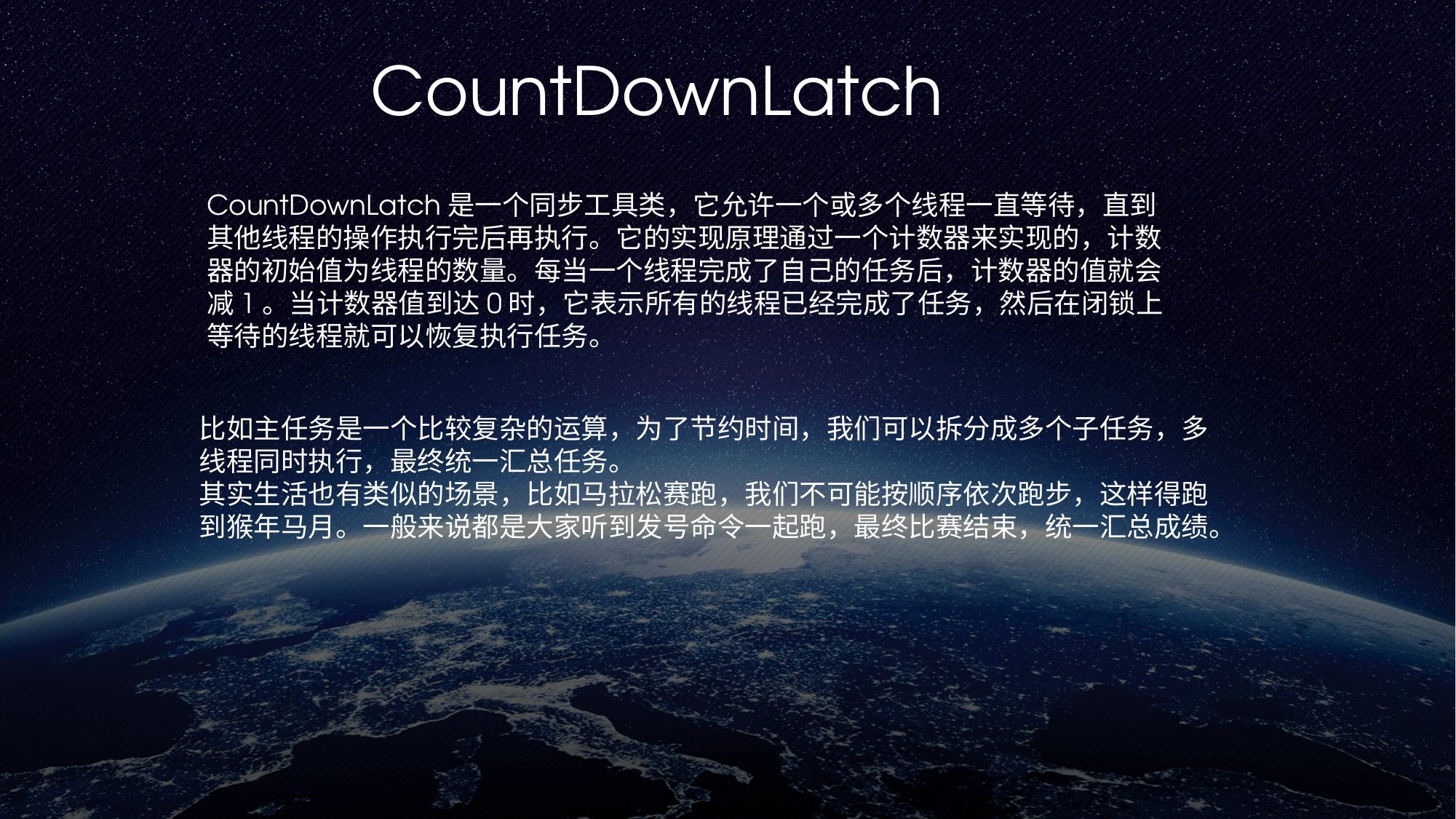

CountDownLatch
CountDownLatch是一个同步工具类，它允许一个或多个线程一直等待，直到其他线程的操作执行完后再执行。它的实现原理通过一个计数器来实现的，计数器的初始值为线程的数量。每当一个线程完成了自己的任务后，计数器的值就会减1。当计数器值到达0时，它表示所有的线程已经完成了任务，然后在闭锁上等待的线程就可以恢复执行任务。
比如主任务是一个比较复杂的运算，为了节约时间，我们可以拆分成多个子任务，多线程同时执行，最终统一汇总任务。
其实生活也有类似的场景，比如马拉松赛跑，我们不可能按顺序依次跑步，这样得跑到猴年马月。一般来说都是大家听到发号命令一起跑，最终比赛结束，统一汇总成绩。